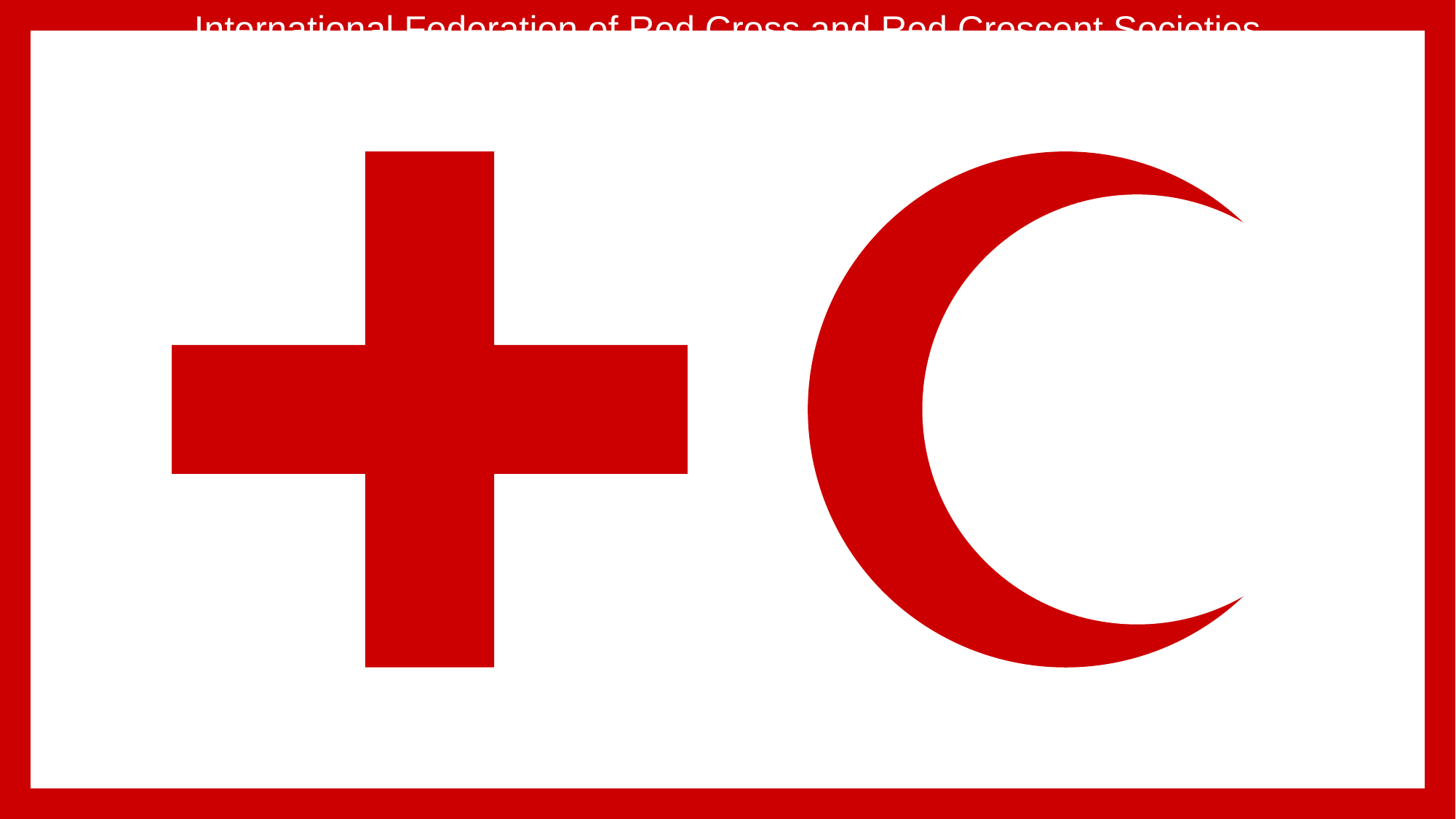

International Federation of Red Cross and Red Crescent Societies
红十字会与红新月会国际联合会